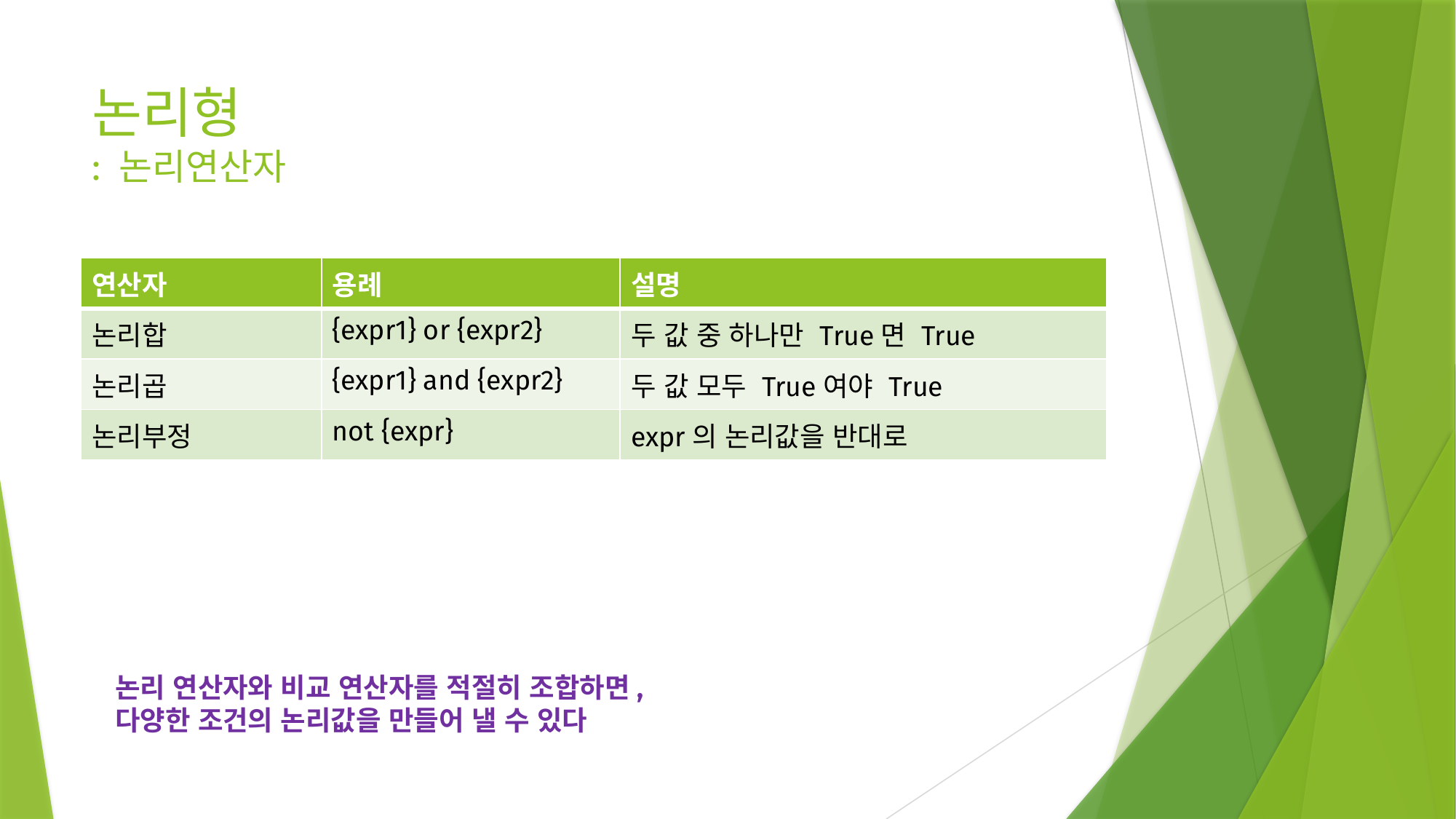

# 논리형 : 논리연산자
| 연산자 | 용례 | 설명 |
| --- | --- | --- |
| 논리합 | {expr1} or {expr2} | 두 값 중 하나만 True면 True |
| 논리곱 | {expr1} and {expr2} | 두 값 모두 True여야 True |
| 논리부정 | not {expr} | expr의 논리값을 반대로 |
논리 연산자와 비교 연산자를 적절히 조합하면,
다양한 조건의 논리값을 만들어 낼 수 있다